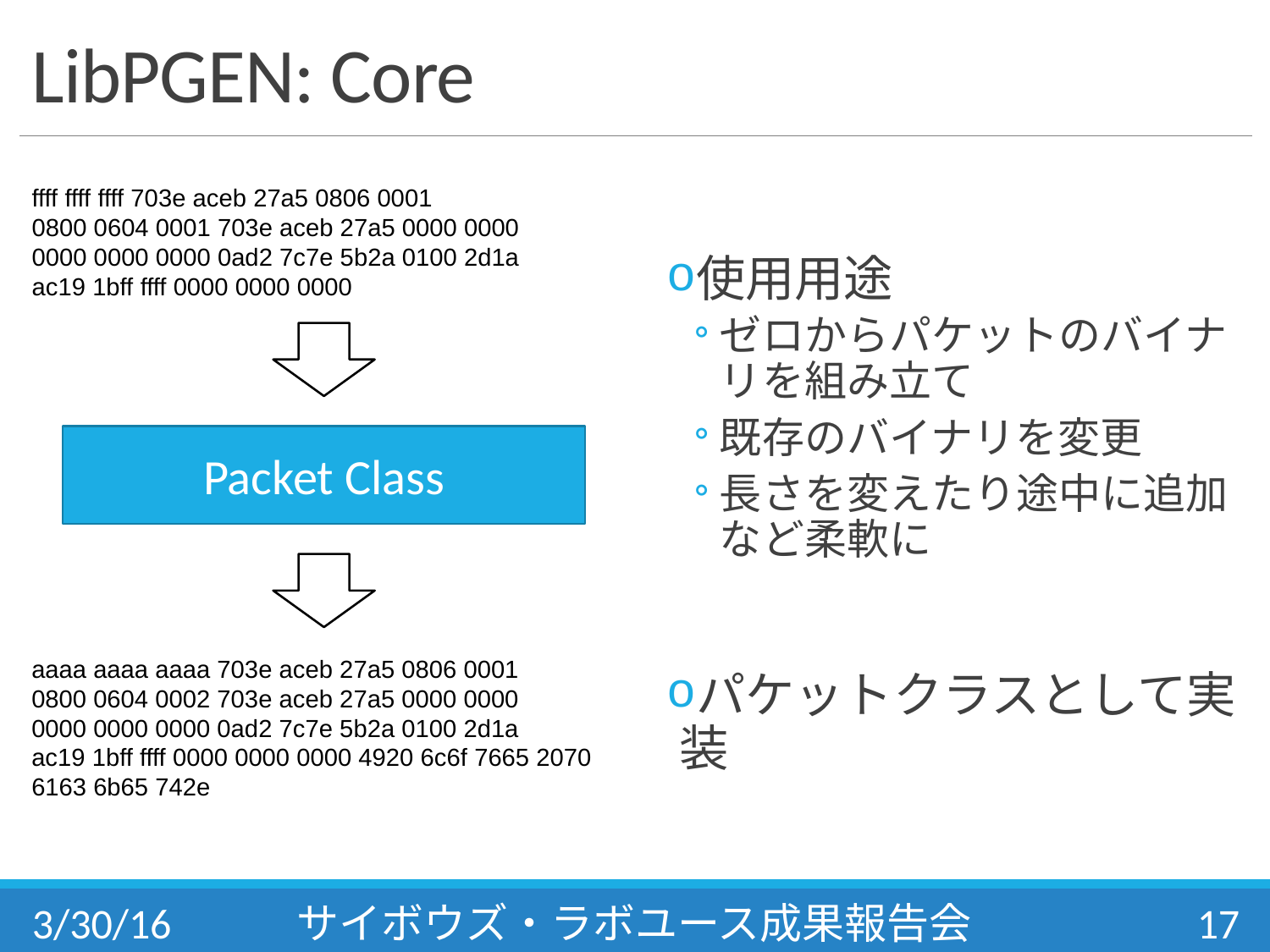

# LibPGEN: Core

使用用途
ゼロからパケットのバイナリを組み立て
既存のバイナリを変更
長さを変えたり途中に追加など柔軟に

パケットクラスとして実装
ffff ffff ffff 703e aceb 27a5 0806 0001
0800 0604 0001 703e aceb 27a5 0000 0000
0000 0000 0000 0ad2 7c7e 5b2a 0100 2d1a
ac19 1bff ffff 0000 0000 0000

Packet Class

aaaa aaaa aaaa 703e aceb 27a5 0806 0001
0800 0604 0002 703e aceb 27a5 0000 0000
0000 0000 0000 0ad2 7c7e 5b2a 0100 2d1a
ac19 1bff ffff 0000 0000 0000 4920 6c6f 7665 2070 6163 6b65 742e
3/30/16
サイボウズ・ラボユース成果報告会
17